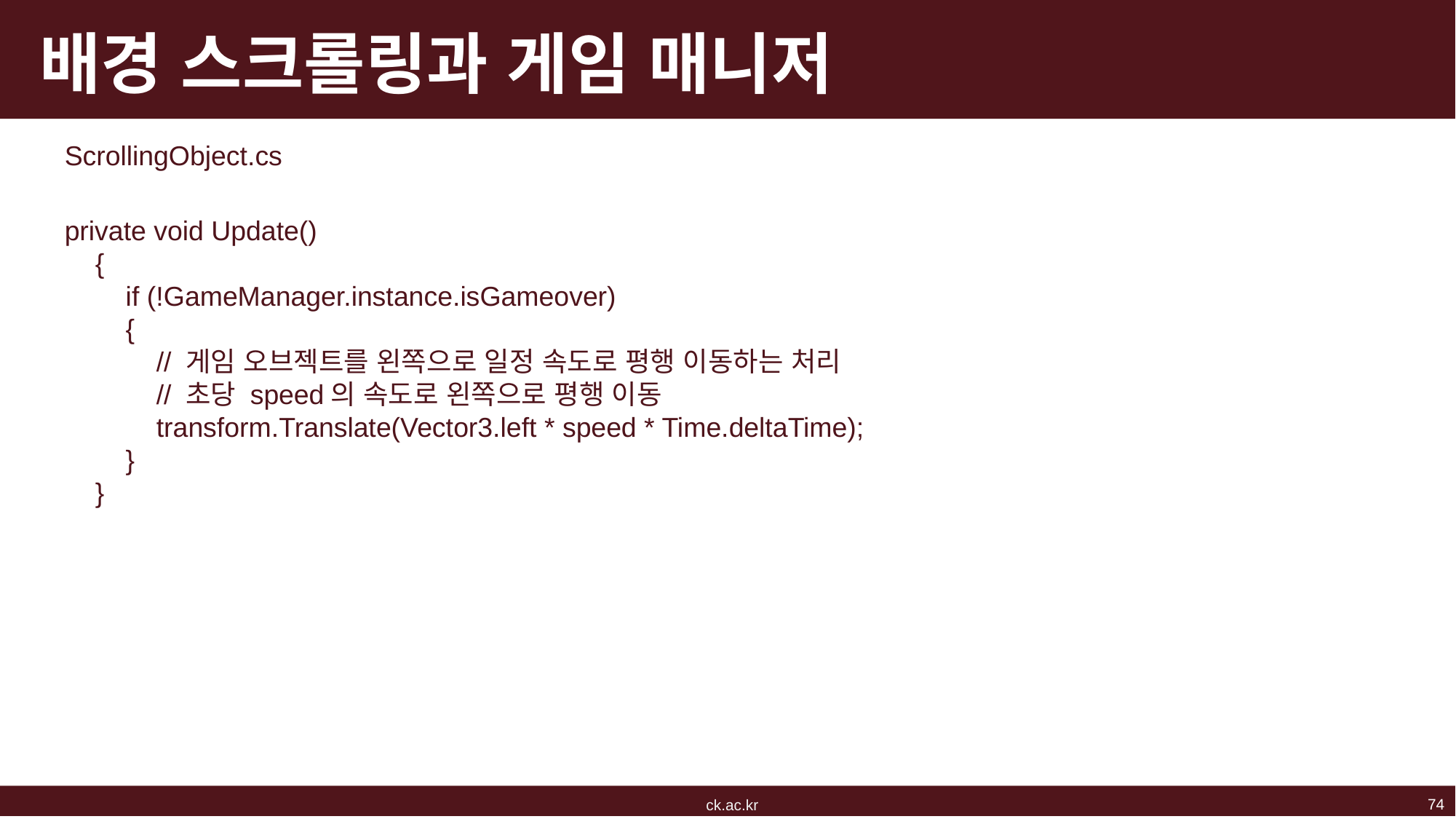

# 배경 스크롤링과 게임 매니저
ScrollingObject.cs

private void Update()
    {
        if (!GameManager.instance.isGameover)
        {
            // 게임 오브젝트를 왼쪽으로 일정 속도로 평행 이동하는 처리
            // 초당 speed의 속도로 왼쪽으로 평행 이동
            transform.Translate(Vector3.left * speed * Time.deltaTime);
        }
    }
74
ck.ac.kr